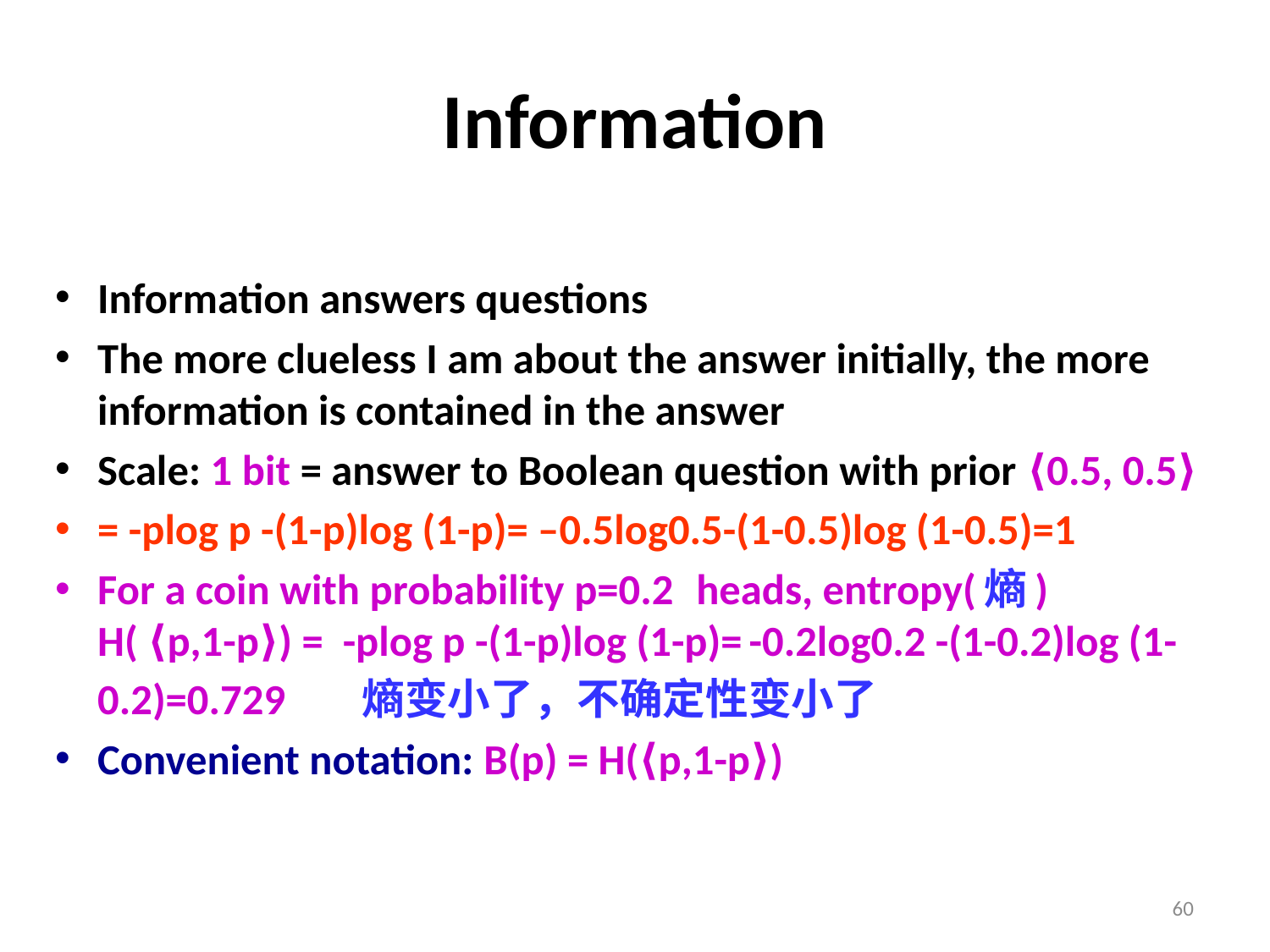

# Information
Information answers questions
The more clueless I am about the answer initially, the more information is contained in the answer
Scale: 1 bit = answer to Boolean question with prior ⟨0.5, 0.5⟩
= -plog p -(1-p)log (1-p)= –0.5log0.5-(1-0.5)log (1-0.5)=1
For a coin with probability p=0.2  heads, entropy(熵)
H( ⟨p,1-p⟩) =  -plog p -(1-p)log (1-p)= -0.2log0.2 -(1-0.2)log (1-0.2)=0.729       熵变小了，不确定性变小了
Convenient notation: B(p) = H(⟨p,1-p⟩)
60